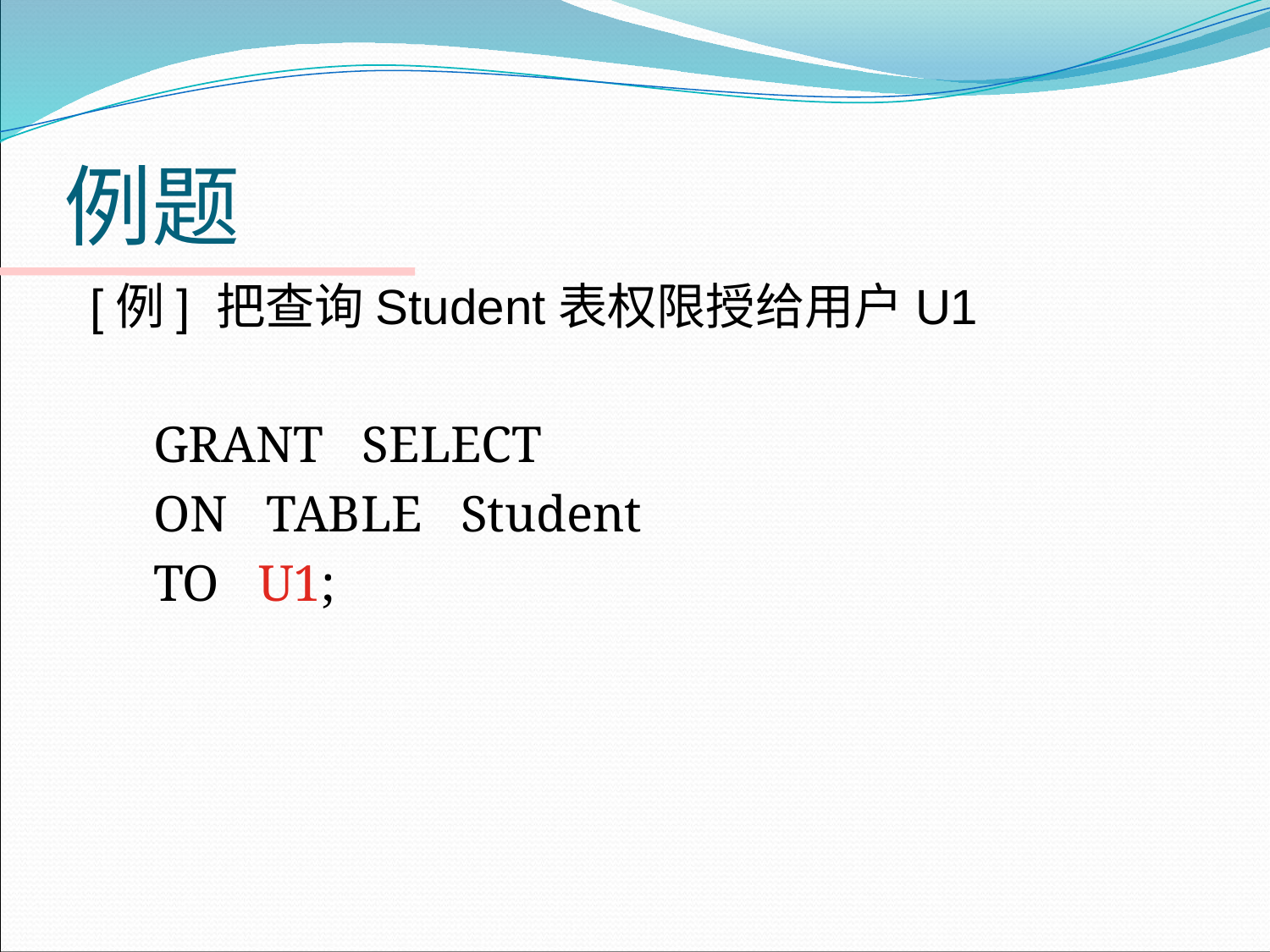

# 例题
 [例] 把查询Student表权限授给用户U1

      GRANT   SELECT
      ON   TABLE   Student
      TO   U1;

465